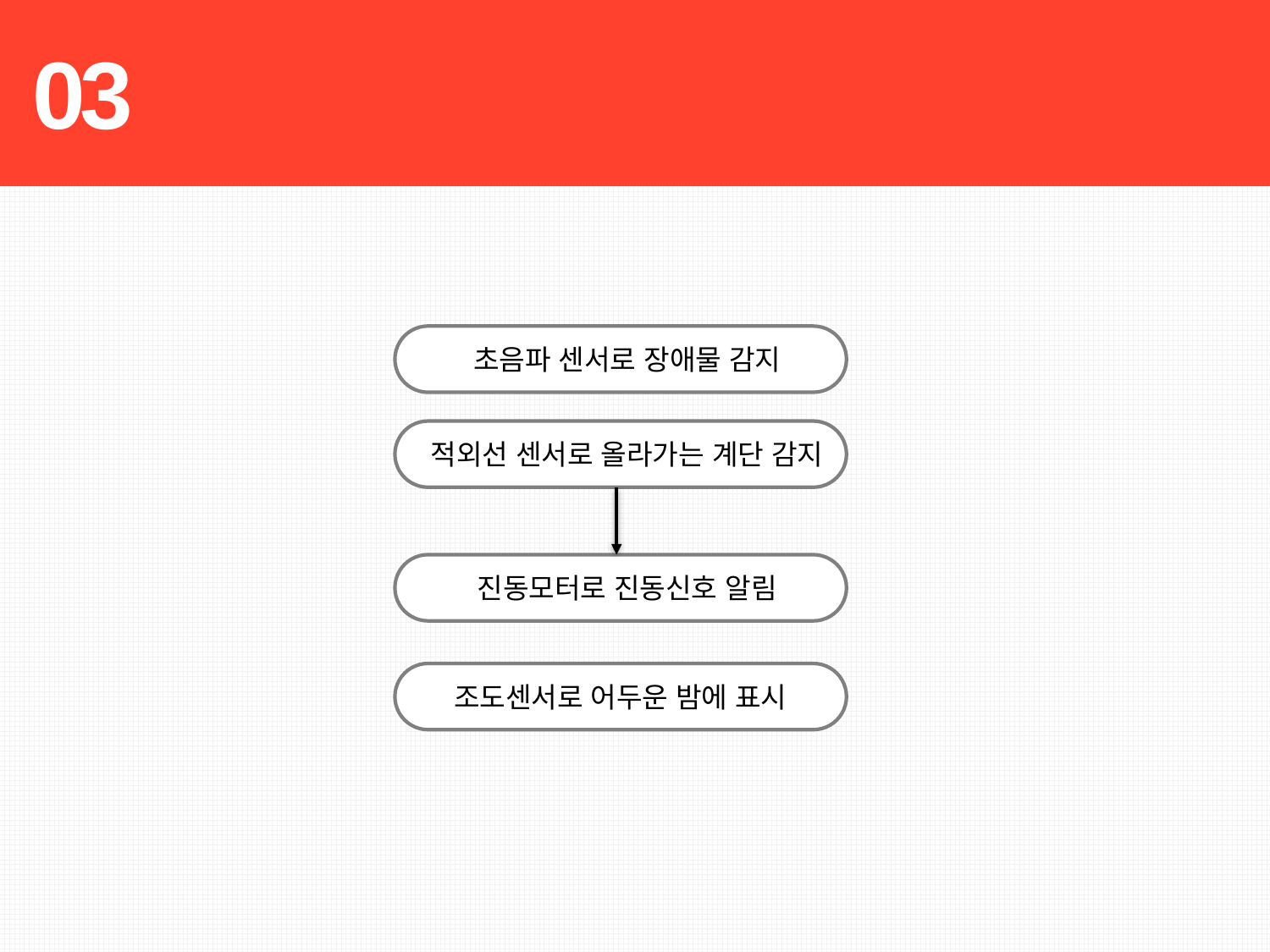

03
기  능
 초음파 센서로 장애물 감지
 적외선 센서로 올라가는 계단 감지
 진동모터로 진동신호 알림
조도센서로 어두운 밤에 표시